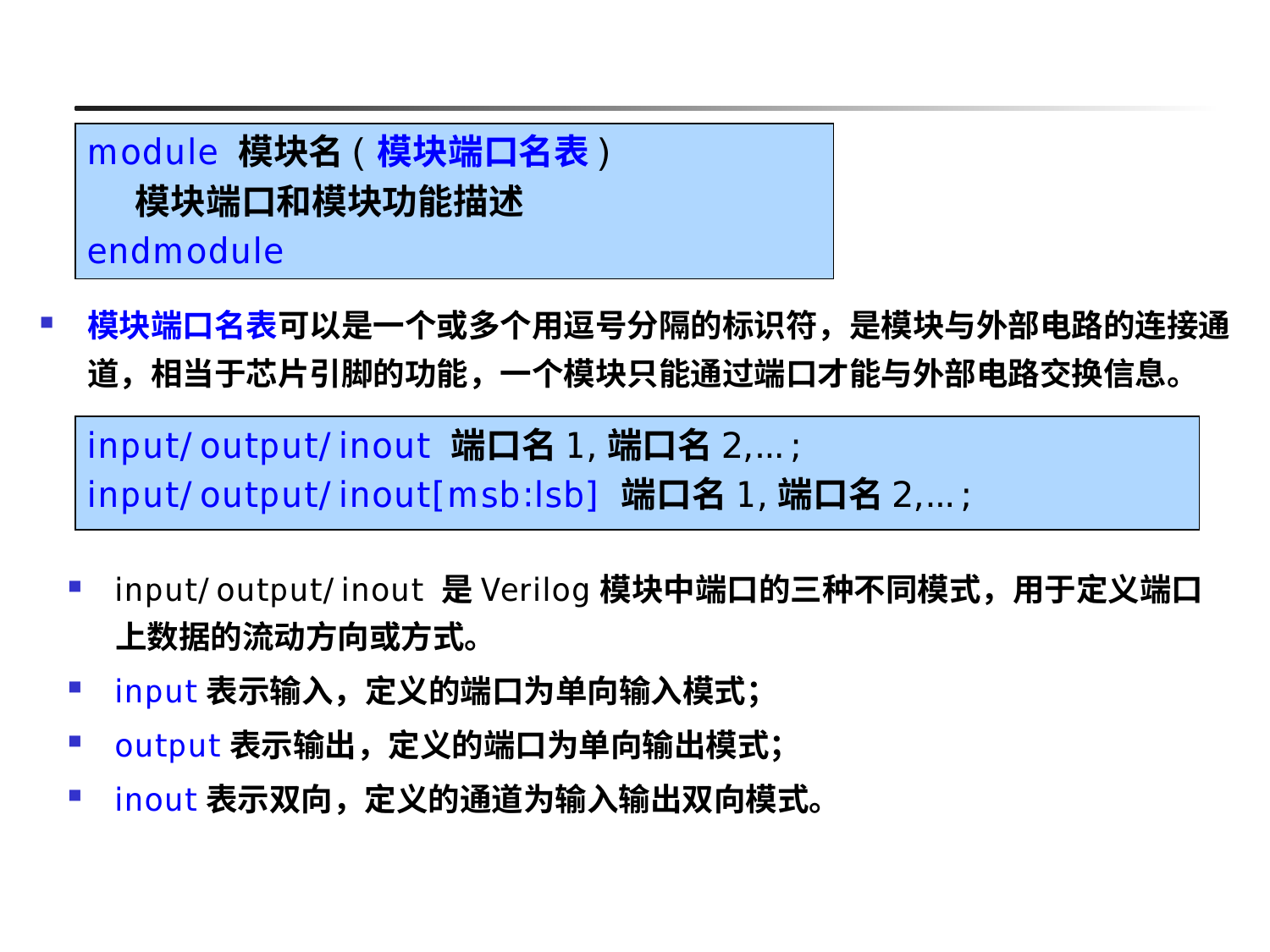

#
module 模块名(模块端口名表)
	模块端口和模块功能描述
endmodule
模块端口名表可以是一个或多个用逗号分隔的标识符，是模块与外部电路的连接通道，相当于芯片引脚的功能，一个模块只能通过端口才能与外部电路交换信息。
input/output/inout 端口名1,端口名2,…;
input/output/inout[msb:lsb] 端口名1,端口名2,…;
input/output/inout 是Verilog模块中端口的三种不同模式，用于定义端口上数据的流动方向或方式。
input表示输入，定义的端口为单向输入模式；
output表示输出，定义的端口为单向输出模式；
inout表示双向，定义的通道为输入输出双向模式。